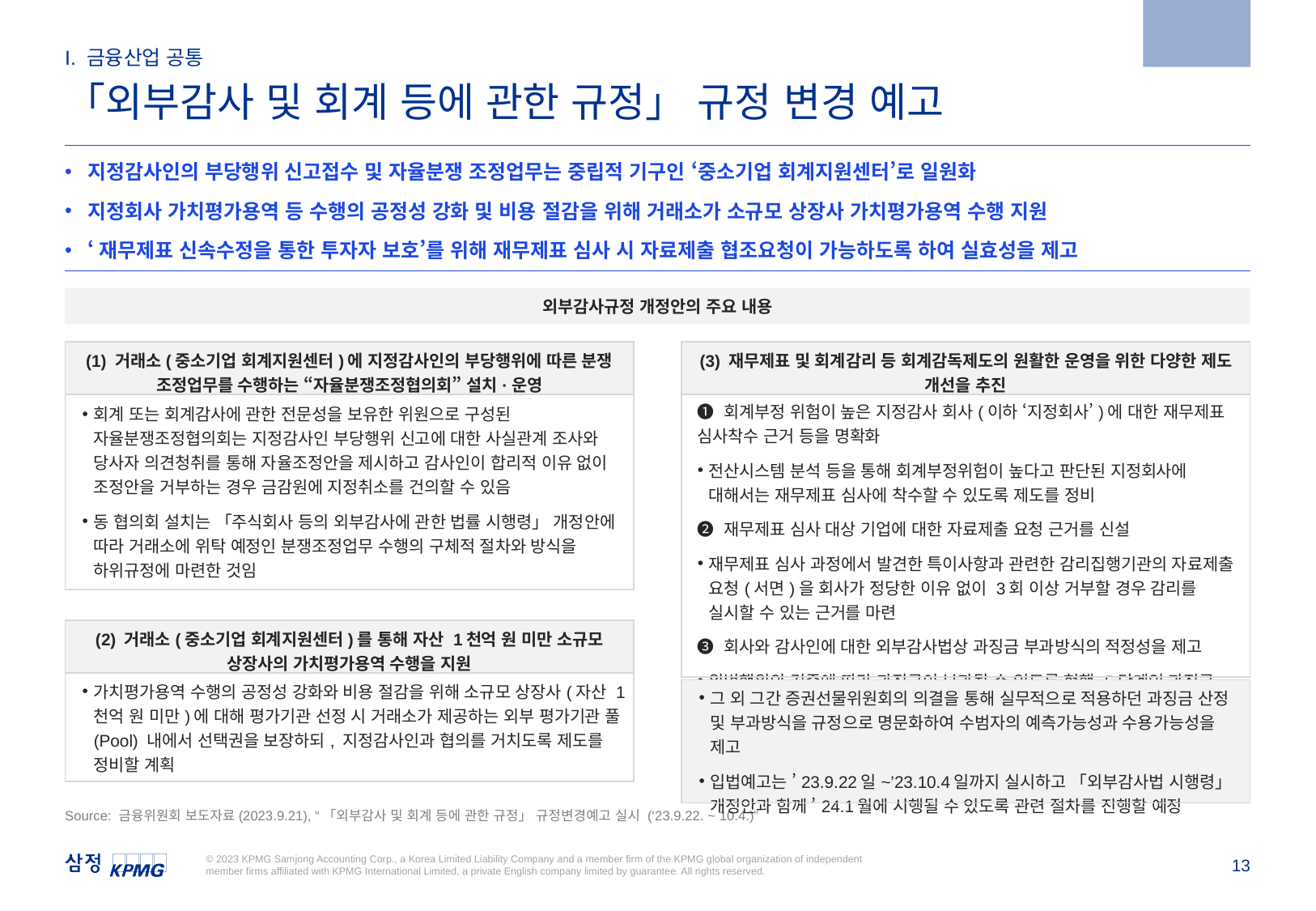

2023.9.21
I. 금융산업 공통
「외부감사 및 회계 등에 관한 규정」 규정 변경 예고
지정감사인의 부당행위 신고접수 및 자율분쟁 조정업무는 중립적 기구인 ‘중소기업 회계지원센터’로 일원화
지정회사 가치평가용역 등 수행의 공정성 강화 및 비용 절감을 위해 거래소가 소규모 상장사 가치평가용역 수행 지원
‘재무제표 신속수정을 통한 투자자 보호’를 위해 재무제표 심사 시 자료제출 협조요청이 가능하도록 하여 실효성을 제고
외부감사규정 개정안의 주요 내용
| (1) 거래소(중소기업 회계지원센터)에 지정감사인의 부당행위에 따른 분쟁 조정업무를 수행하는 “자율분쟁조정협의회” 설치·운영 |
| --- |
| 회계 또는 회계감사에 관한 전문성을 보유한 위원으로 구성된 자율분쟁조정협의회는 지정감사인 부당행위 신고에 대한 사실관계 조사와 당사자 의견청취를 통해 자율조정안을 제시하고 감사인이 합리적 이유 없이 조정안을 거부하는 경우 금감원에 지정취소를 건의할 수 있음 동 협의회 설치는 「주식회사 등의 외부감사에 관한 법률 시행령」 개정안에 따라 거래소에 위탁 예정인 분쟁조정업무 수행의 구체적 절차와 방식을 하위규정에 마련한 것임 |
| (3) 재무제표 및 회계감리 등 회계감독제도의 원활한 운영을 위한 다양한 제도 개선을 추진 |
| --- |
| ❶ 회계부정 위험이 높은 지정감사 회사(이하 ‘지정회사’)에 대한 재무제표 심사착수 근거 등을 명확화 전산시스템 분석 등을 통해 회계부정위험이 높다고 판단된 지정회사에 대해서는 재무제표 심사에 착수할 수 있도록 제도를 정비 ❷ 재무제표 심사 대상 기업에 대한 자료제출 요청 근거를 신설 재무제표 심사 과정에서 발견한 특이사항과 관련한 감리집행기관의 자료제출 요청(서면)을 회사가 정당한 이유 없이 3회 이상 거부할 경우 감리를 실시할 수 있는 근거를 마련 ❸ 회사와 감사인에 대한 외부감사법상 과징금 부과방식의 적정성을 제고 위법행위의 경중에 따라 과징금이 부과될 수 있도록 현행 5단계인 과징금 부과기준율을 8단계로 보다 세분화함 |
| (2) 거래소(중소기업 회계지원센터)를 통해 자산 1천억 원 미만 소규모 상장사의 가치평가용역 수행을 지원 |
| --- |
| 가치평가용역 수행의 공정성 강화와 비용 절감을 위해 소규모 상장사(자산 1천억 원 미만)에 대해 평가기관 선정 시 거래소가 제공하는 외부 평가기관 풀(Pool) 내에서 선택권을 보장하되, 지정감사인과 협의를 거치도록 제도를 정비할 계획 |
| 그 외 그간 증권선물위원회의 의결을 통해 실무적으로 적용하던 과징금 산정 및 부과방식을 규정으로 명문화하여 수범자의 예측가능성과 수용가능성을 제고 입법예고는 ’23.9.22일~’23.10.4일까지 실시하고 「외부감사법 시행령」 개정안과 함께 ’24.1월에 시행될 수 있도록 관련 절차를 진행할 예정 |
| --- |
Source: 금융위원회 보도자료(2023.9.21), “「외부감사 및 회계 등에 관한 규정」 규정변경예고 실시 (‘23.9.22. ~ 10.4.)”